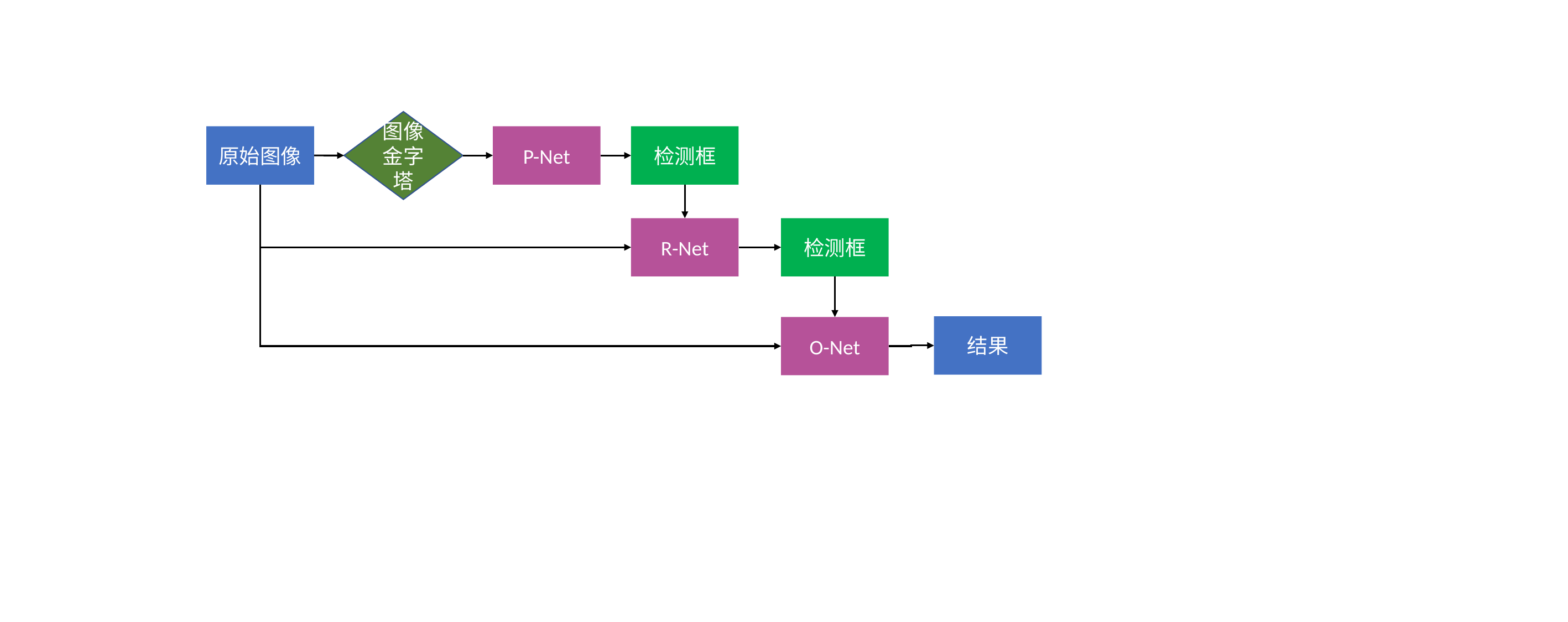

图像金字塔
P-Net
检测框
原始图像
R-Net
检测框
结果
O-Net